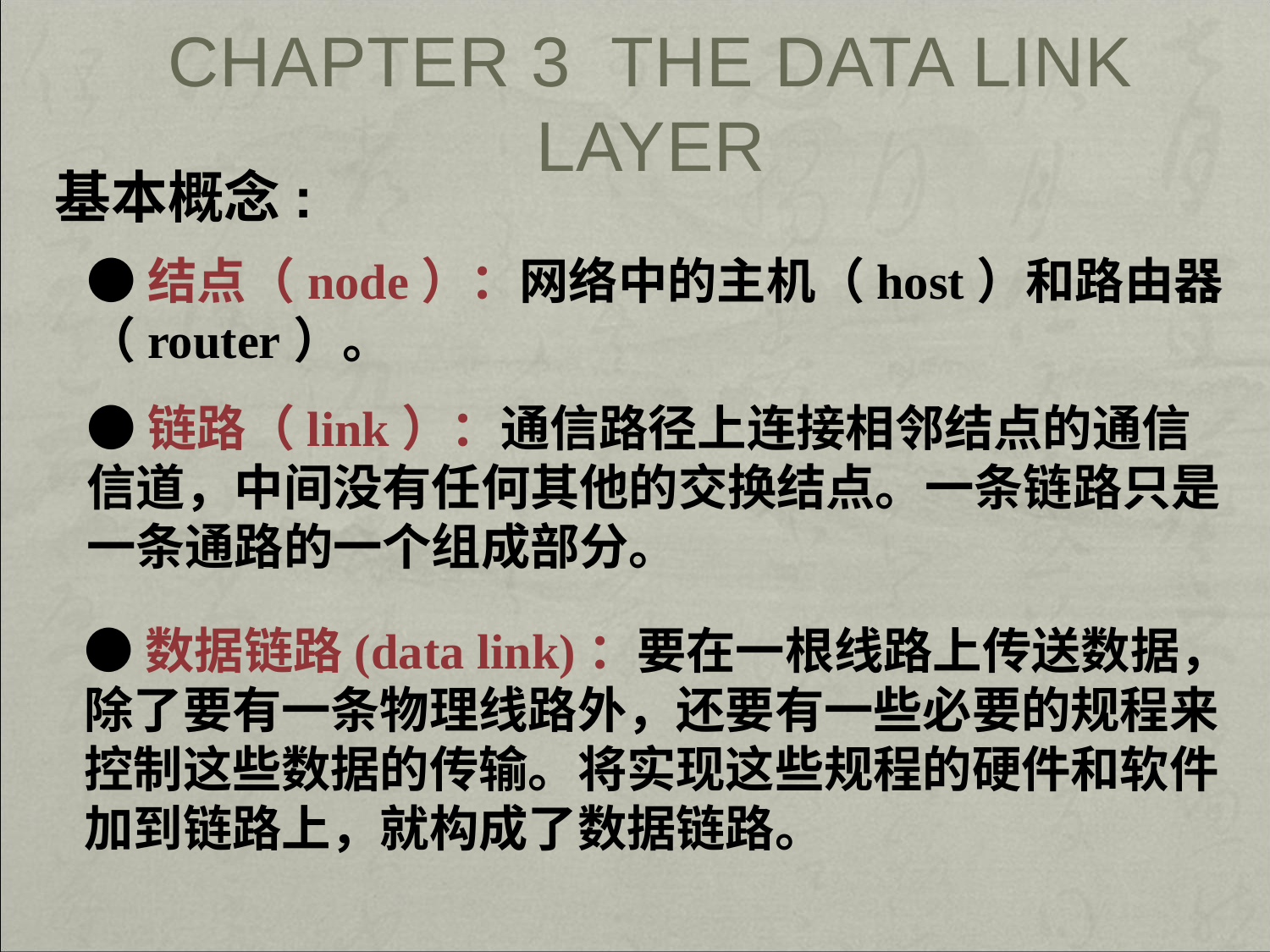

# Chapter 3  The Data Link Layer
基本概念:
●结点（node）：网络中的主机（host）和路由器（router）。
●链路（link）：通信路径上连接相邻结点的通信信道，中间没有任何其他的交换结点。一条链路只是一条通路的一个组成部分。
●数据链路(data link)：要在一根线路上传送数据，除了要有一条物理线路外，还要有一些必要的规程来控制这些数据的传输。将实现这些规程的硬件和软件加到链路上，就构成了数据链路。